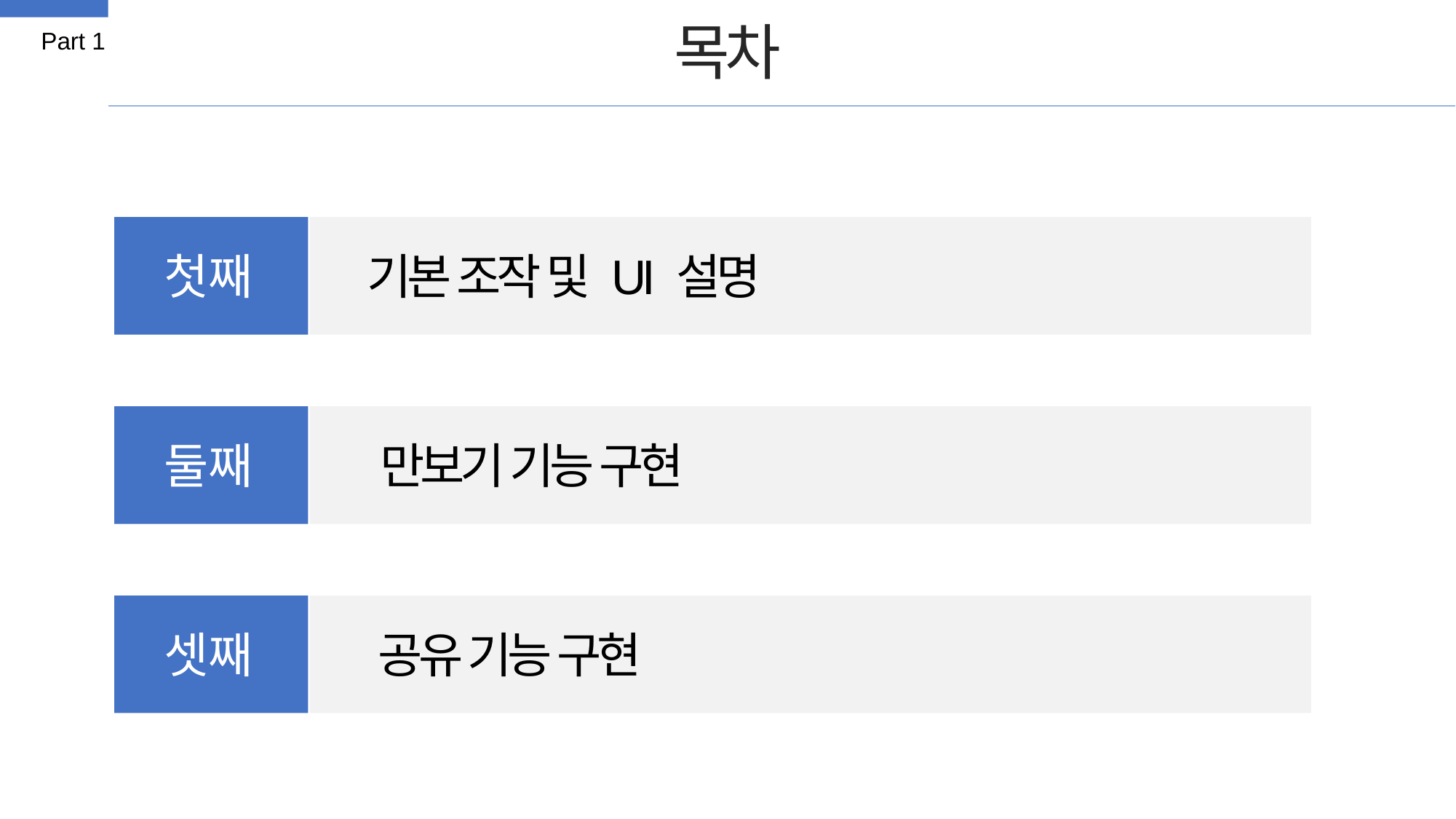

목차
Part 1

첫째
기본 조작 및 UI 설명

둘째
만보기 기능 구현

셋째
공유 기능 구현